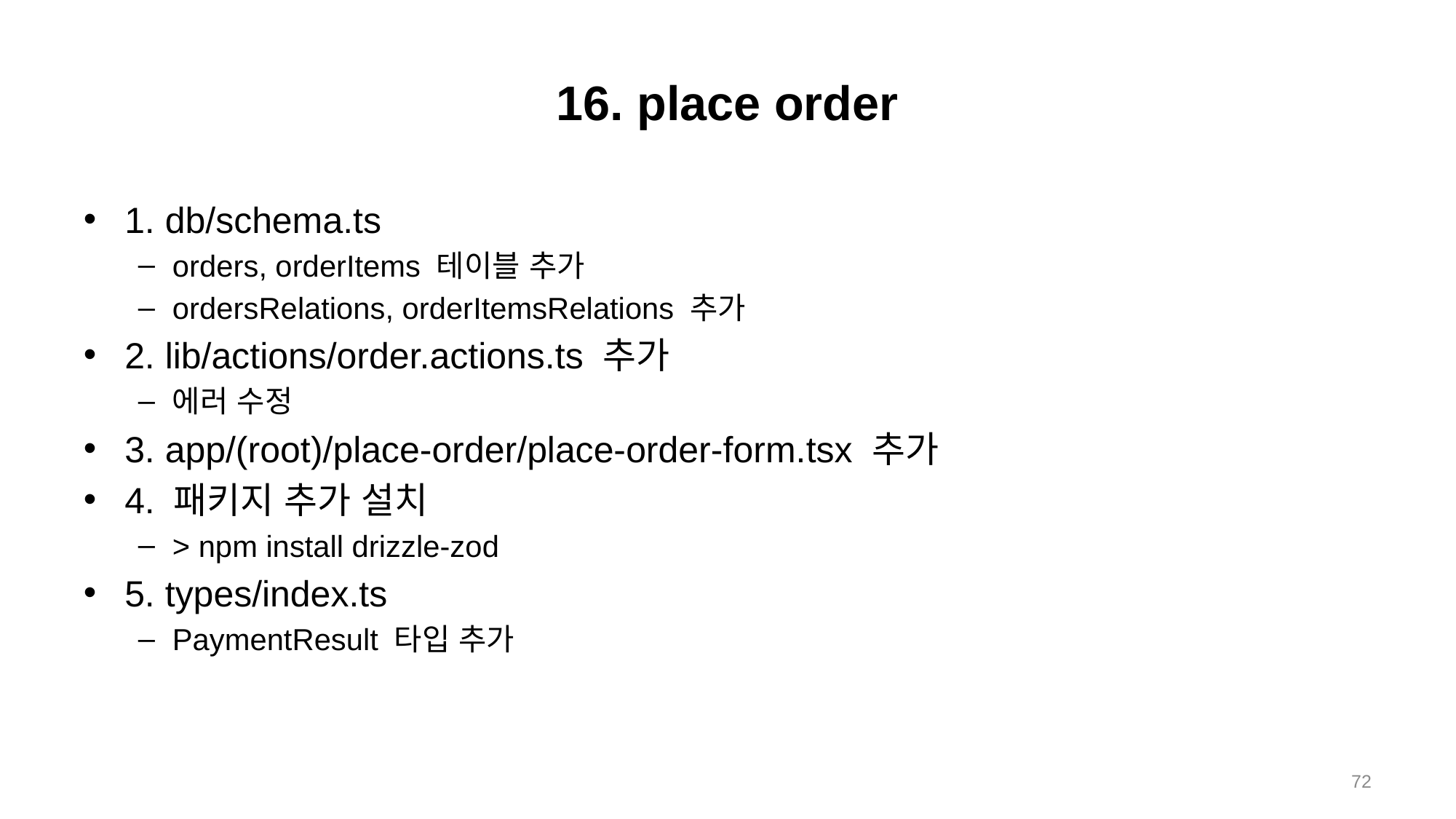

# 16. place order
1. db/schema.ts
orders, orderItems 테이블 추가
ordersRelations, orderItemsRelations 추가
2. lib/actions/order.actions.ts 추가
에러 수정
3. app/(root)/place-order/place-order-form.tsx 추가
4. 패키지 추가 설치
> npm install drizzle-zod
5. types/index.ts
PaymentResult 타입 추가
72